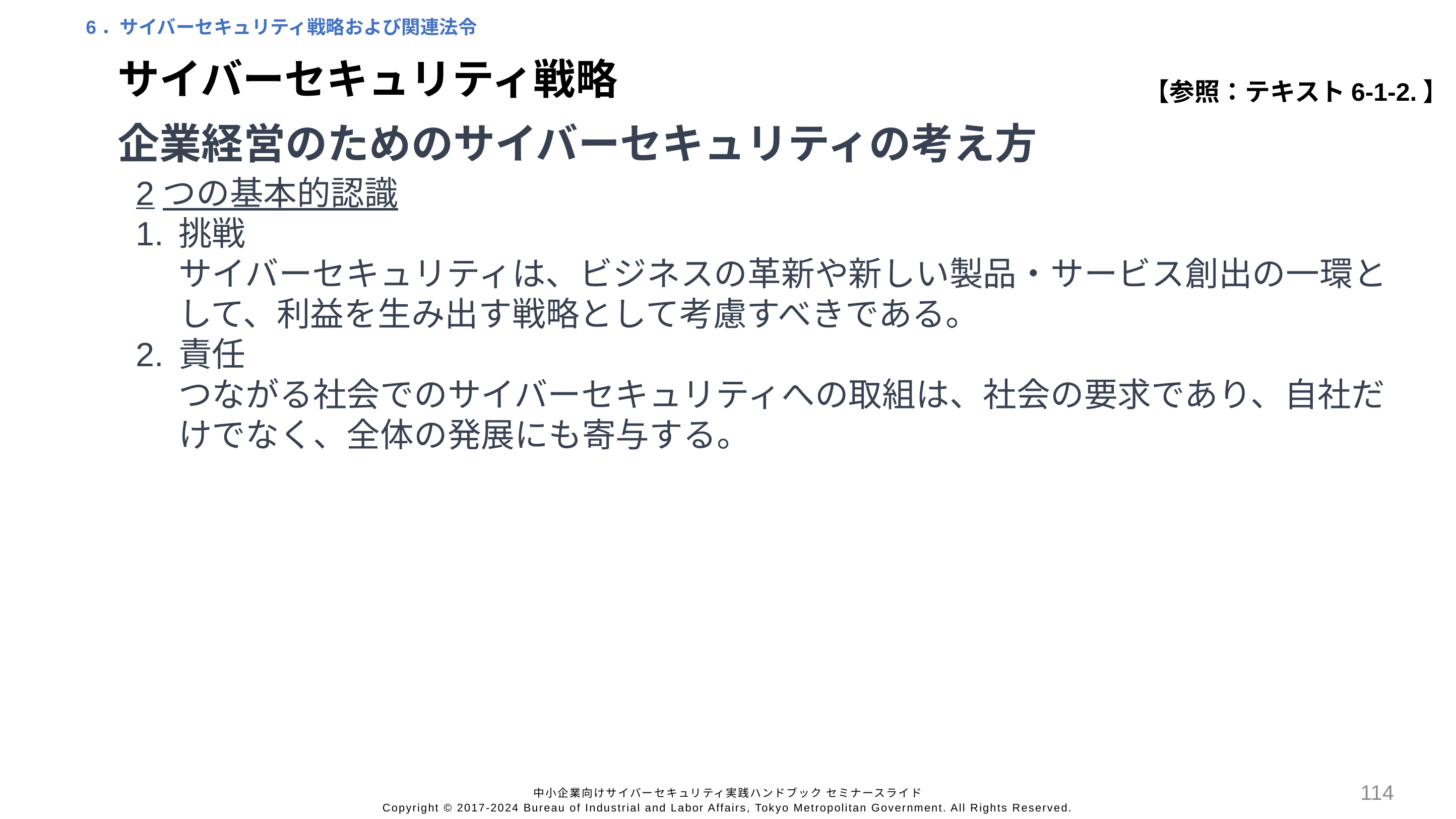

6．サイバーセキュリティ戦略および関連法令
サイバーセキュリティ戦略
【参照：テキスト6-1-2.】
企業経営のためのサイバーセキュリティの考え方
2つの基本的認識
挑戦
サイバーセキュリティは、ビジネスの革新や新しい製品・サービス創出の一環として、利益を生み出す戦略として考慮すべきである。
責任
つながる社会でのサイバーセキュリティへの取組は、社会の要求であり、自社だけでなく、全体の発展にも寄与する。
114